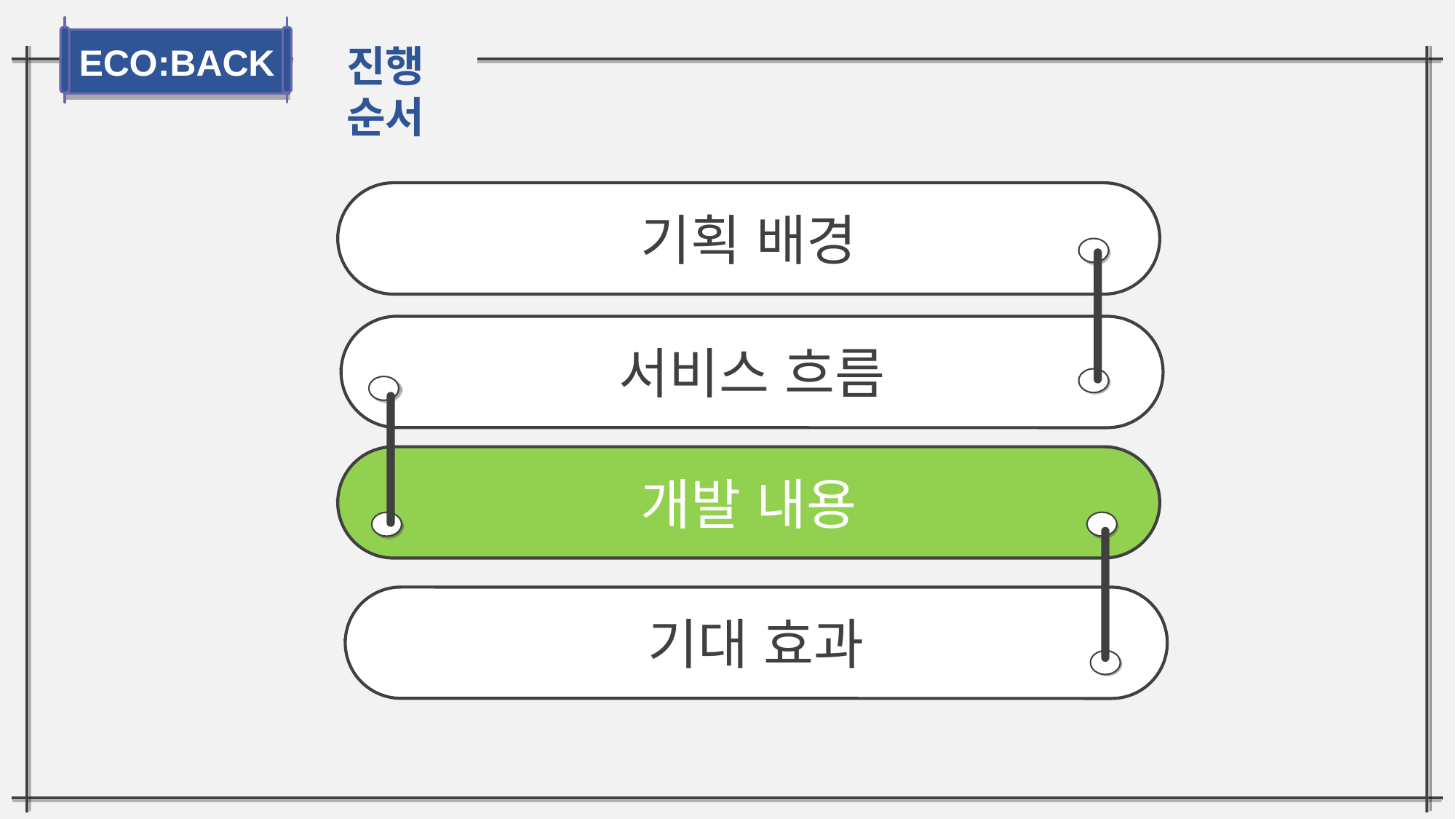

ECO:BACK
진행 순서
기획 배경

서비스 흐름

개발 내용

기대 효과